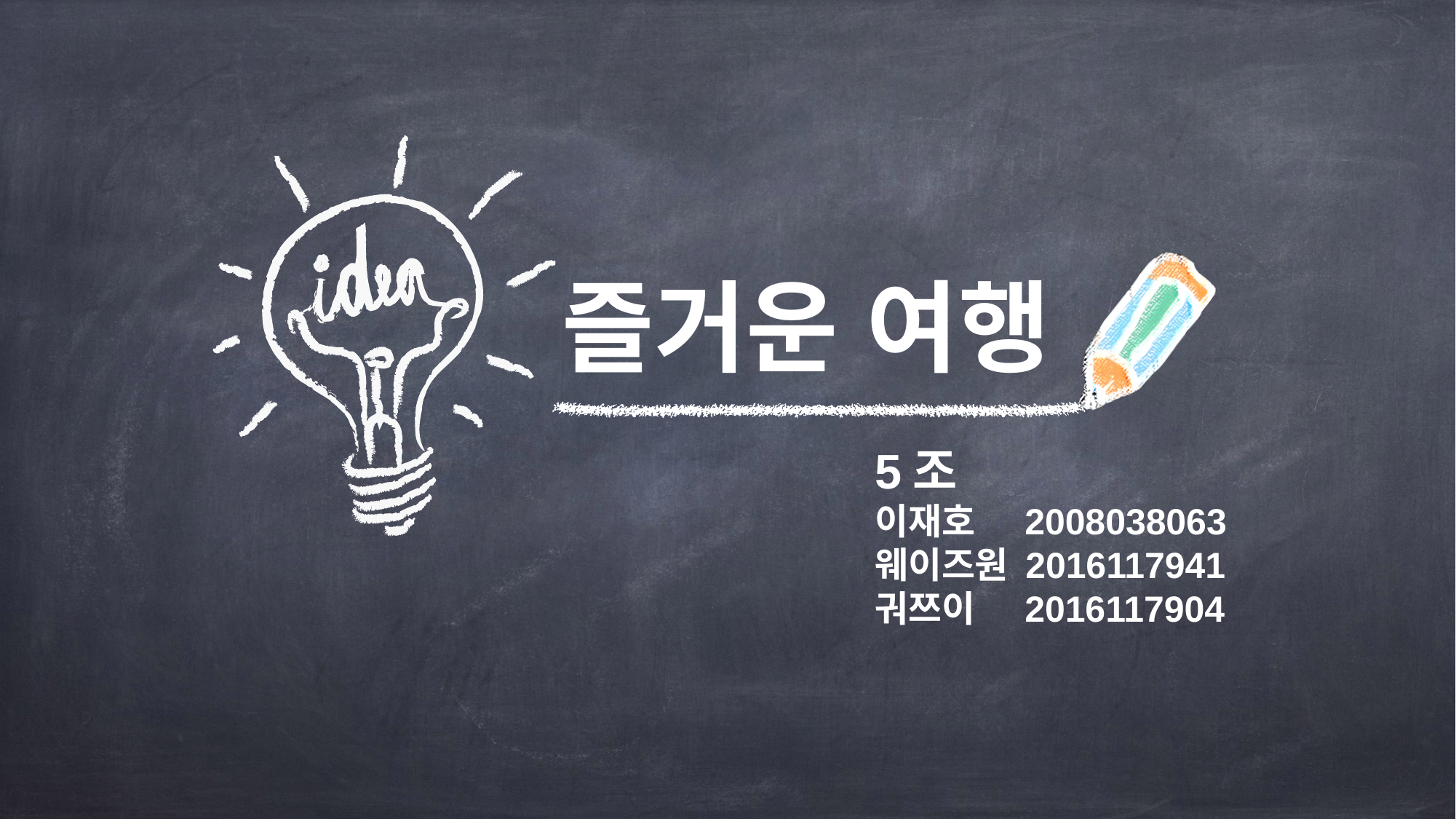

즐거운 여행
5조
이재호     2008038063
웨이즈원 2016117941
궈쯔이     2016117904